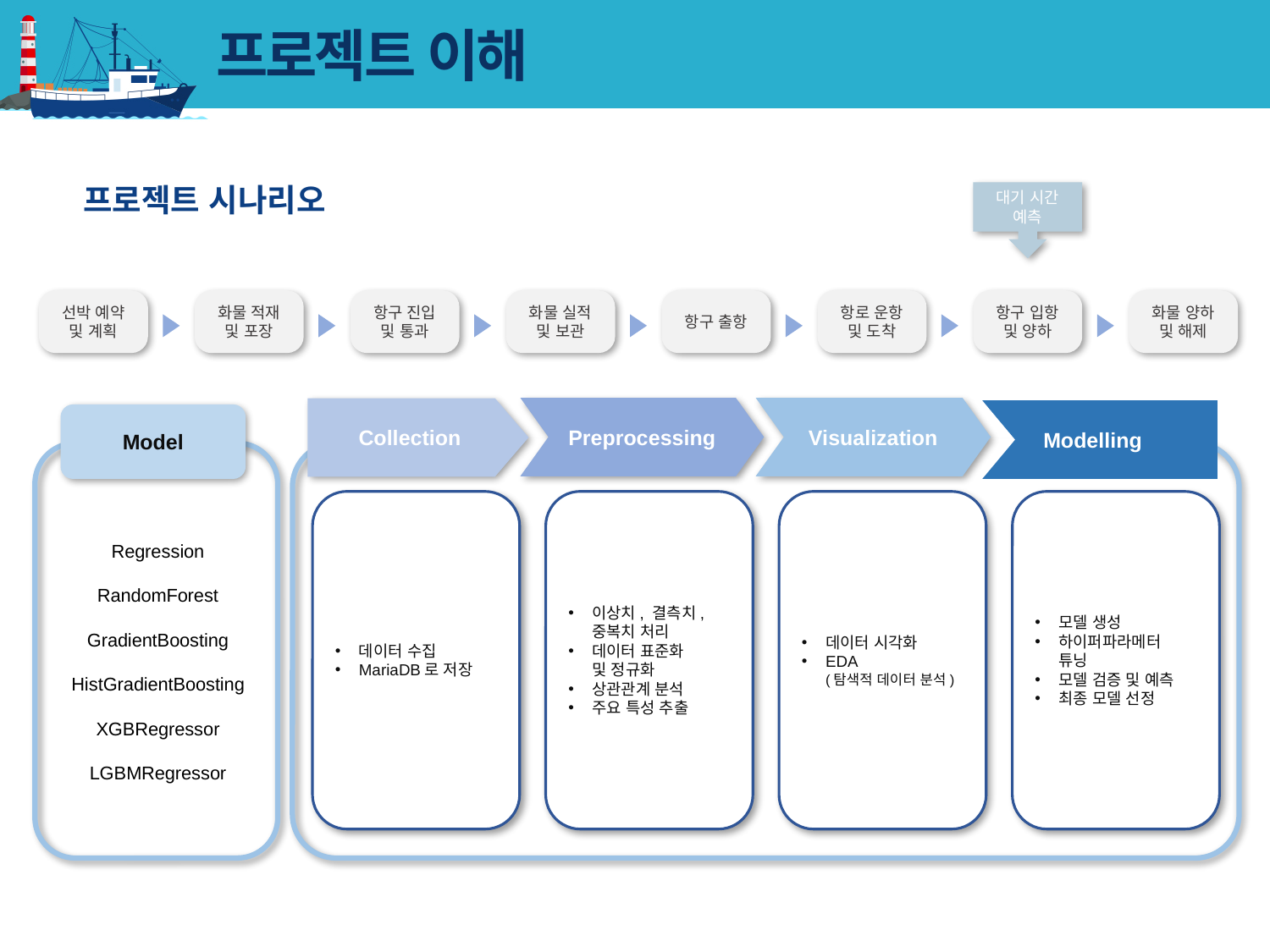

#
프로젝트 이해
프로젝트 시나리오
대기 시간 예측
선박 예약 및 계획
화물 적재 및 포장
항구 진입 및 통과
화물 실적 및 보관
항구 출항
항로 운항 및 도착
항구 입항 및 양하
화물 양하 및 해제

Preprocessing
Visualization
Collection
Modelling

Model

데이터 수집
MariaDB로 저장
이상치, 결측치,
중복치 처리
데이터 표준화
및 정규화
상관관계 분석
주요 특성 추출
데이터 시각화
EDA
(탐색적 데이터 분석)
모델 생성
하이퍼파라메터
튜닝
모델 검증 및 예측
최종 모델 선정
Regression

RandomForest
GradientBoosting

HistGradientBoosting

XGBRegressor

LGBMRegressor